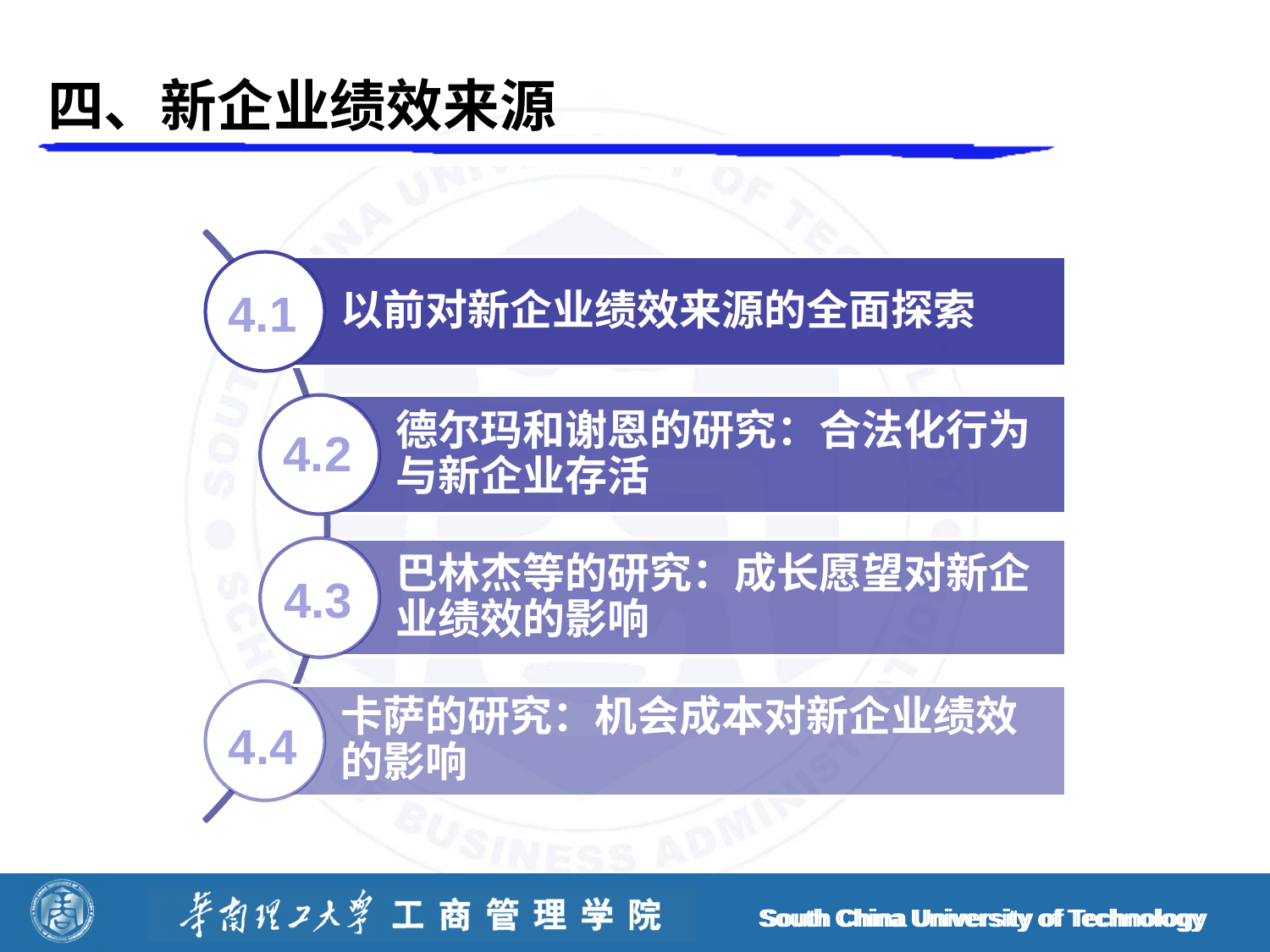

# 四、新企业绩效来源
以前对新企业绩效来源的全面探索
德尔玛和谢恩的研究：合法化行为与新企业存活
巴林杰等的研究：成长愿望对新企业绩效的影响
卡萨的研究：机会成本对新企业绩效的影响
4.1
4.2
4.3
4.4
South China University of Technology
South China University of Technology